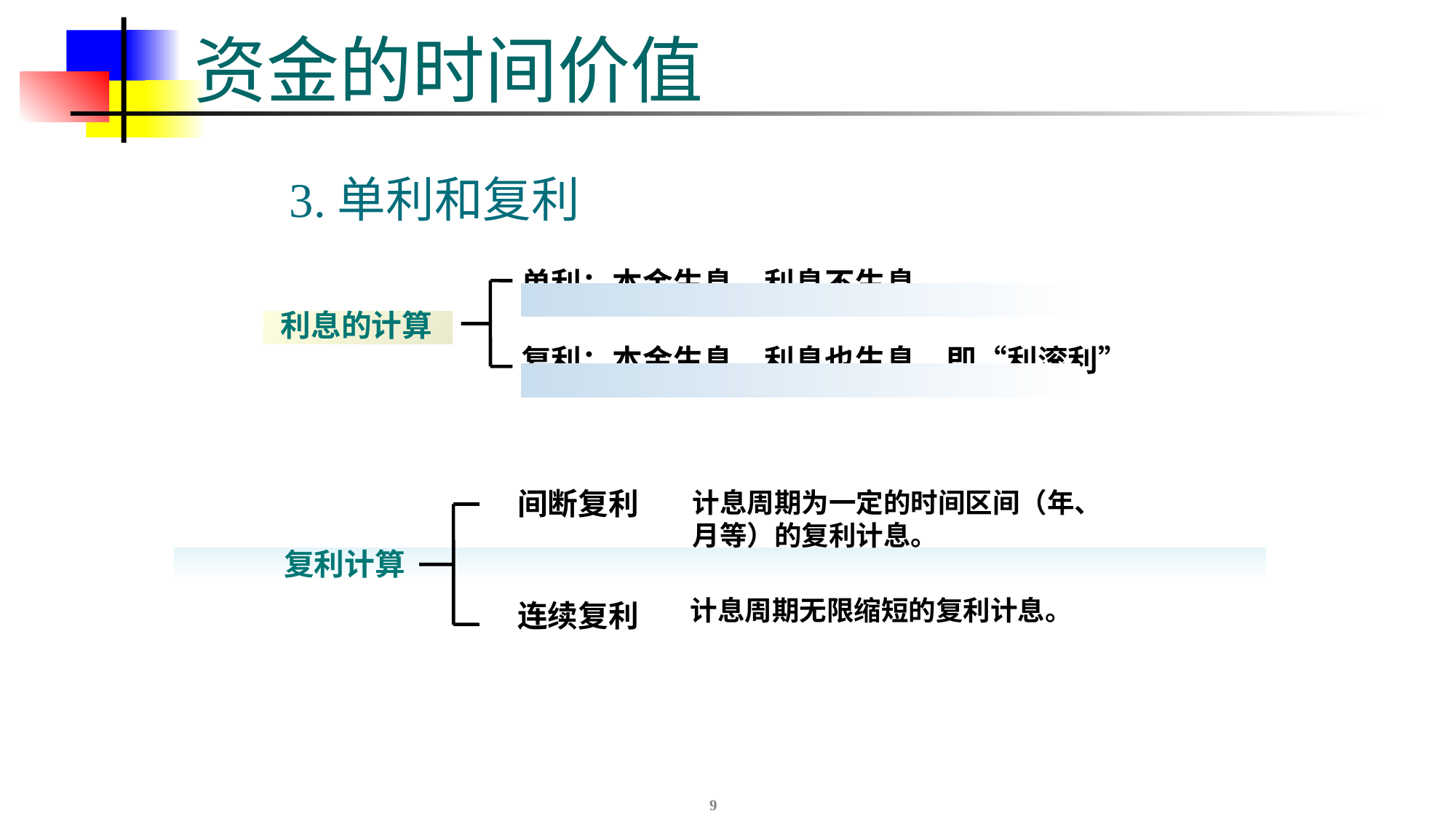

# 资金的时间价值
3.单利和复利
单利：本金生息，利息不生息

利息的计算

复利：本金生息，利息也生息，即“利滚利”

间断复利
计息周期为一定的时间区间（年、月等）的复利计息。

 复利计算

计息周期无限缩短的复利计息。
连续复利
9